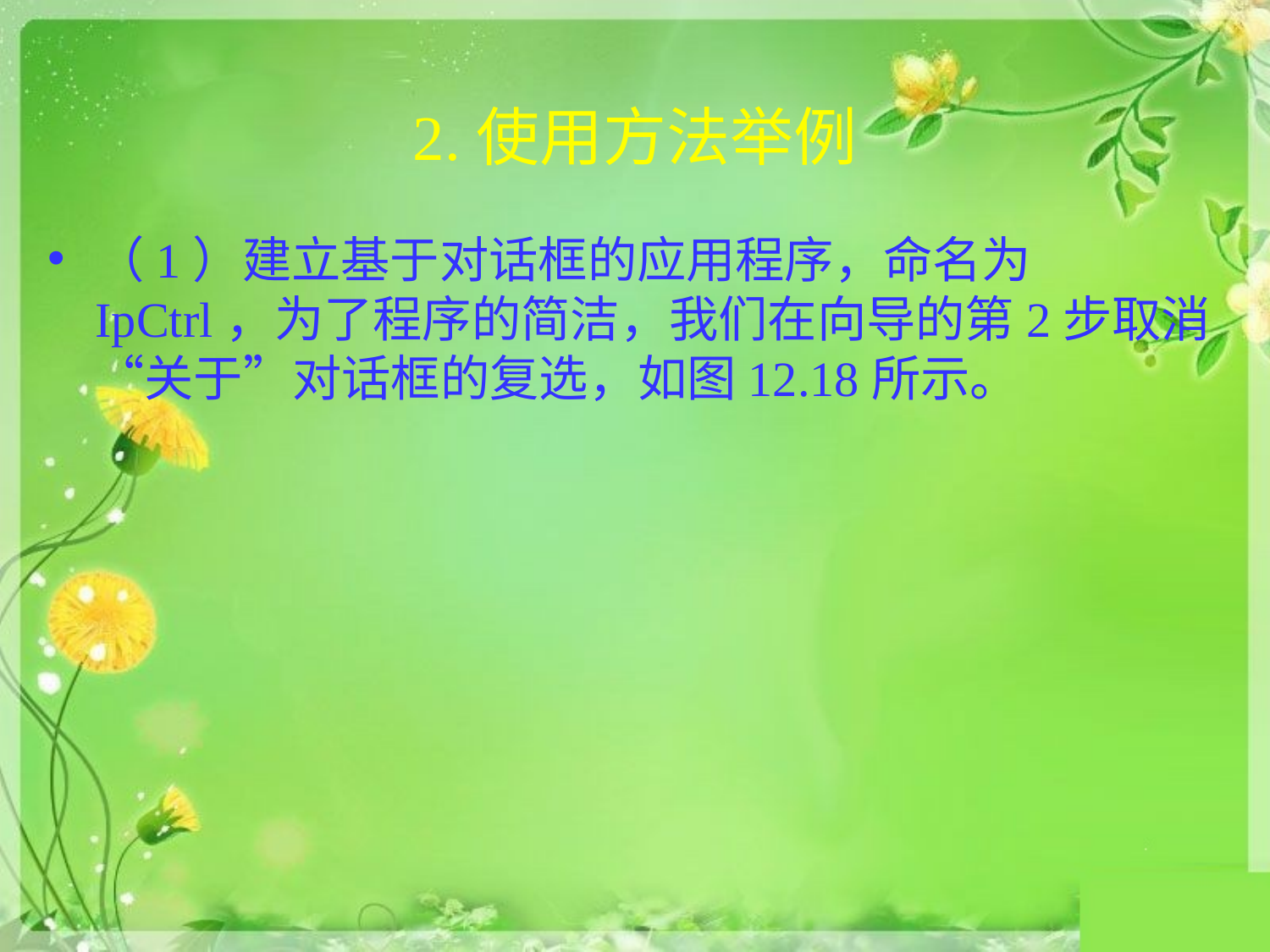

# 2.使用方法举例
（1）建立基于对话框的应用程序，命名为IpCtrl，为了程序的简洁，我们在向导的第2步取消“关于”对话框的复选，如图12.18所示。